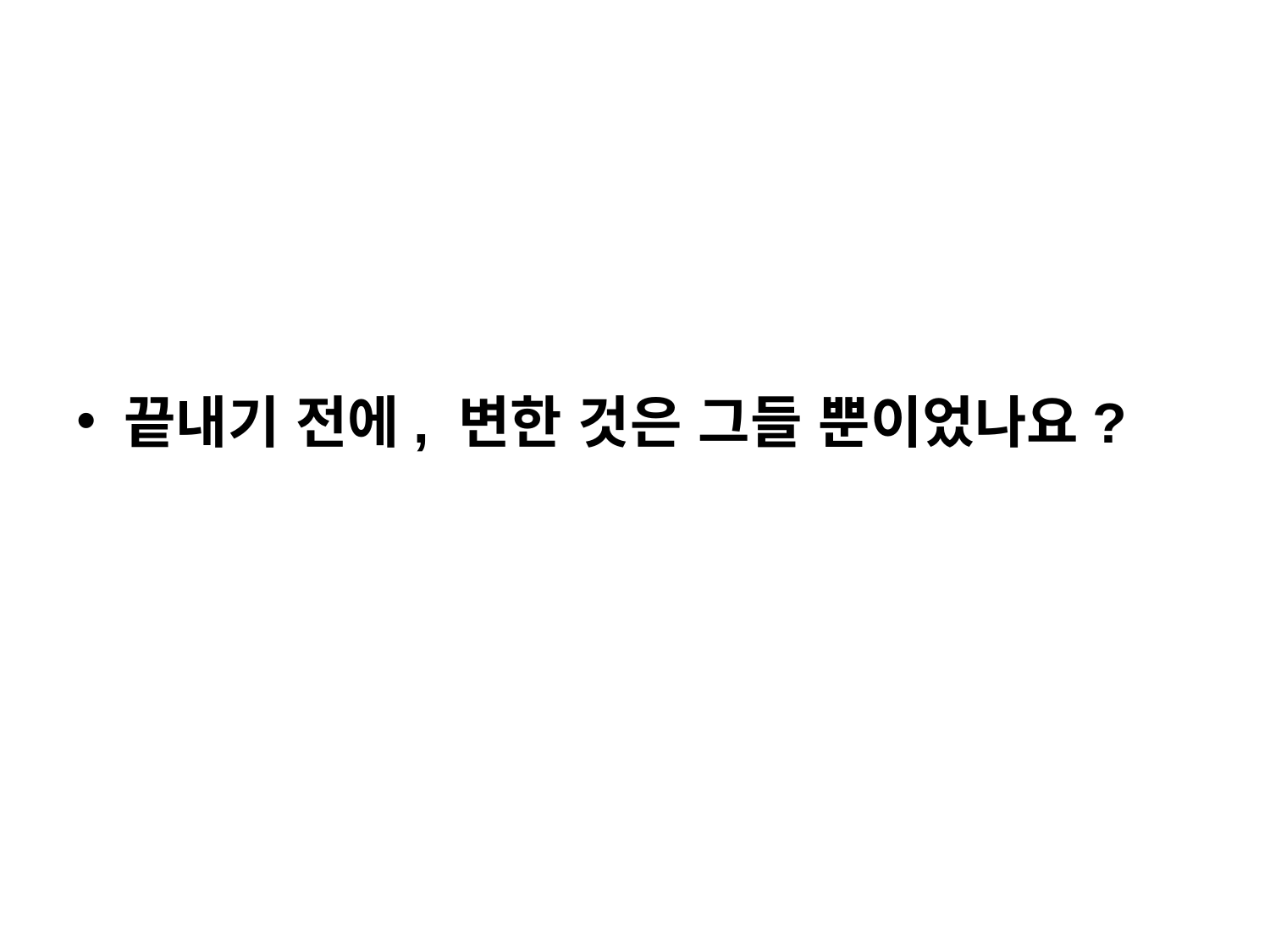

#

끝내기 전에, 변한 것은 그들 뿐이었나요?